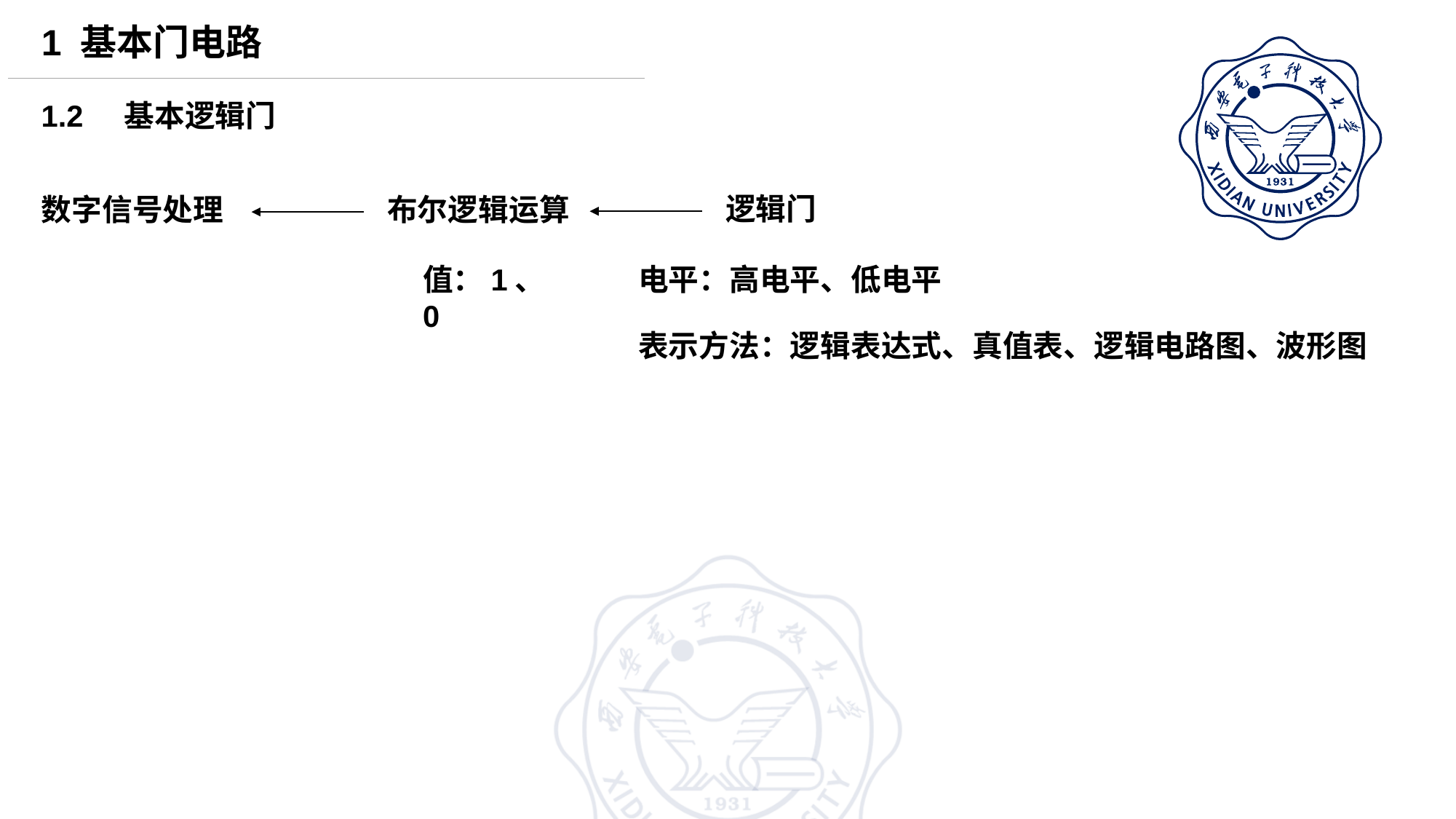

1 基本门电路

1.2    基本逻辑门
逻辑门
布尔逻辑运算
数字信号处理
值：1、0
电平：高电平、低电平
表示方法：逻辑表达式、真值表、逻辑电路图、波形图